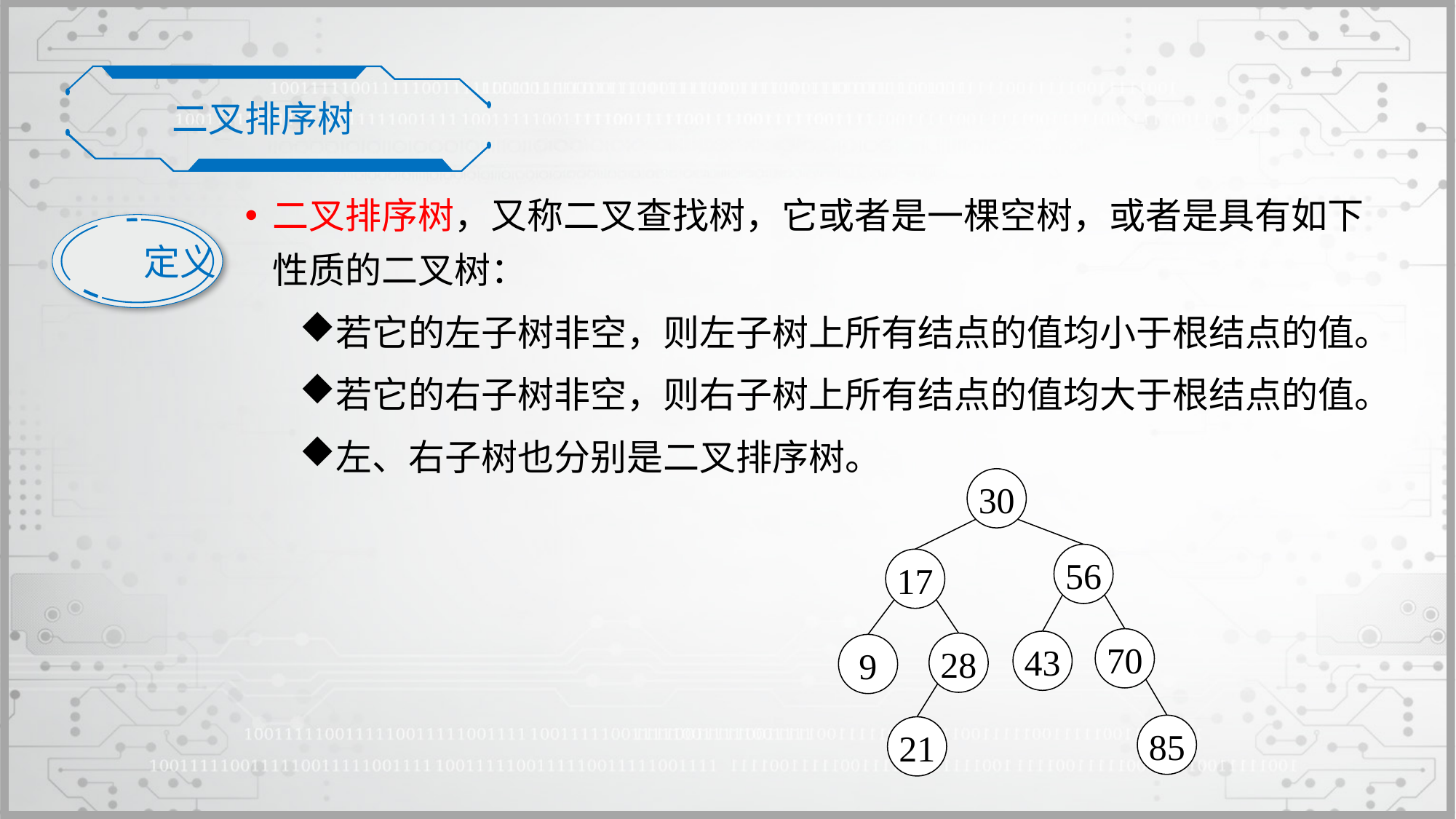

二叉排序树
二叉排序树，又称二叉查找树，它或者是一棵空树，或者是具有如下性质的二叉树：
若它的左子树非空，则左子树上所有结点的值均小于根结点的值。
若它的右子树非空，则右子树上所有结点的值均大于根结点的值。
左、右子树也分别是二叉排序树。

定义

30

56
17

70
43
28
9

85
21